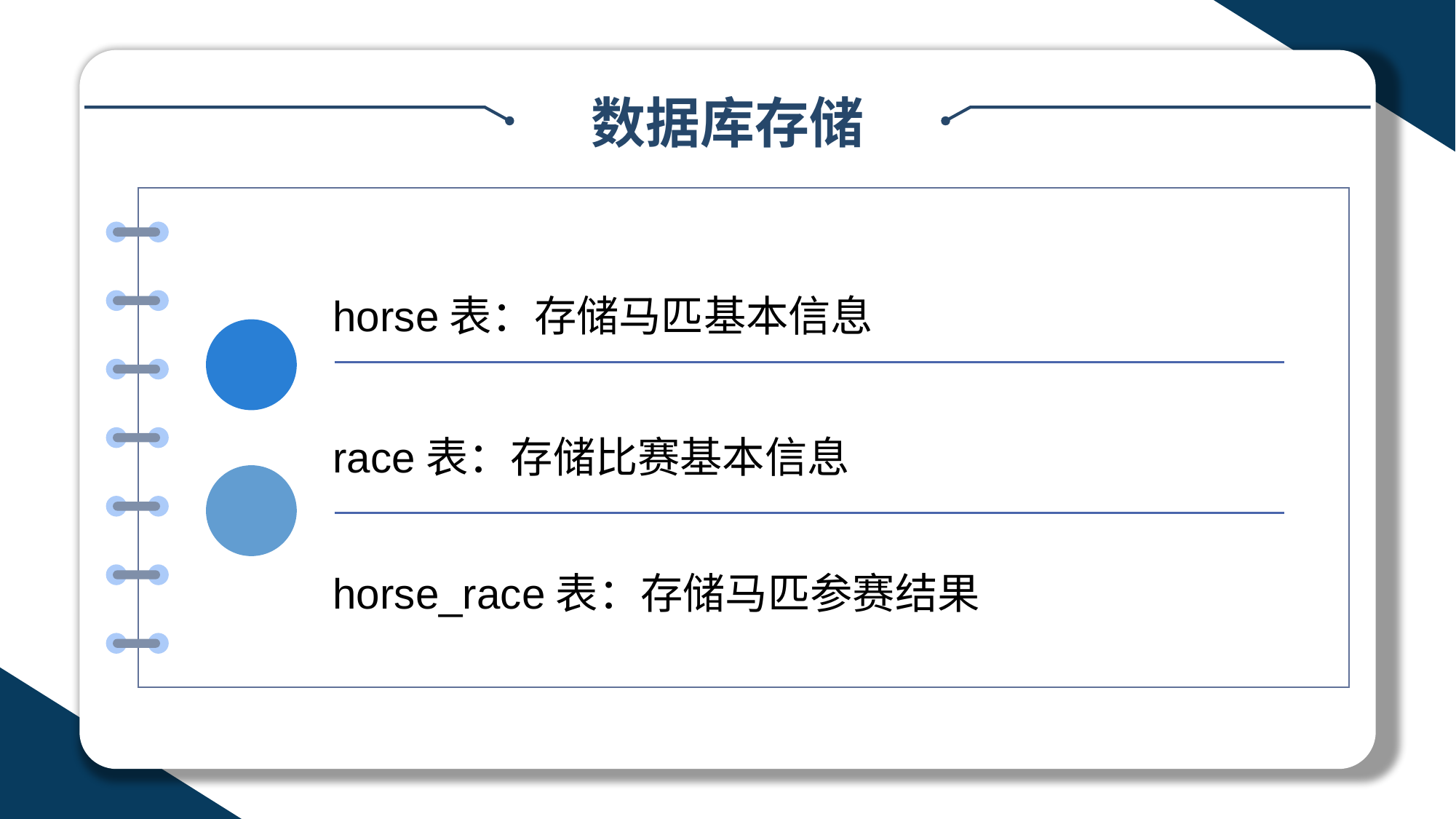

数据库存储

horse表：存储马匹基本信息

race表：存储比赛基本信息
horse_race表：存储马匹参赛结果